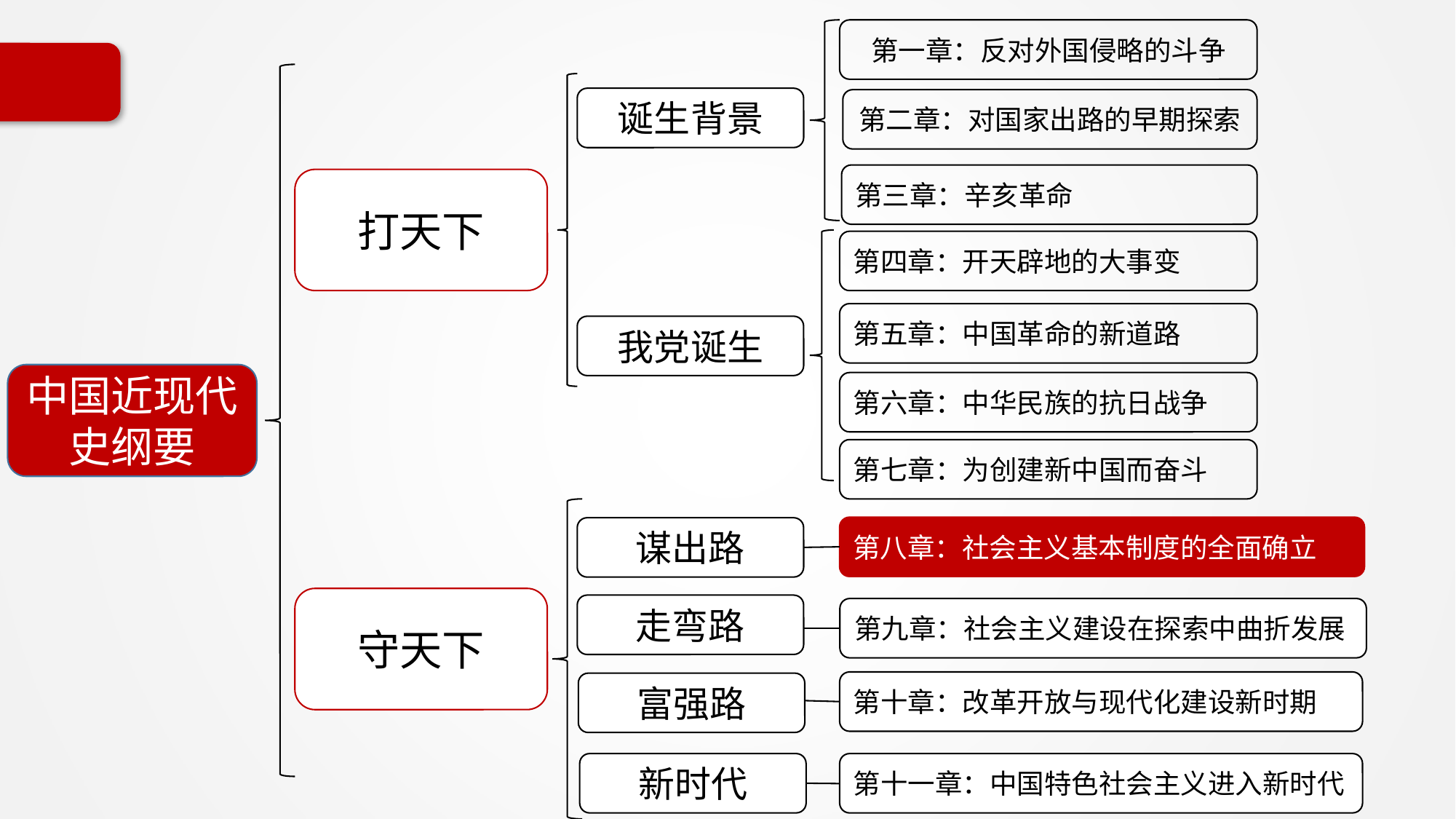

第一章：反对外国侵略的斗争

诞生背景
第二章：对国家出路的早期探索
第三章：辛亥革命
打天下

第四章：开天辟地的大事变
第五章：中国革命的新道路
我党诞生
中国近现代史纲要
第六章：中华民族的抗日战争
第七章：为创建新中国而奋斗

第八章：社会主义基本制度的全面确立
谋出路
守天下
走弯路
第九章：社会主义建设在探索中曲折发展
第十章：改革开放与现代化建设新时期
富强路
新时代
第十一章：中国特色社会主义进入新时代